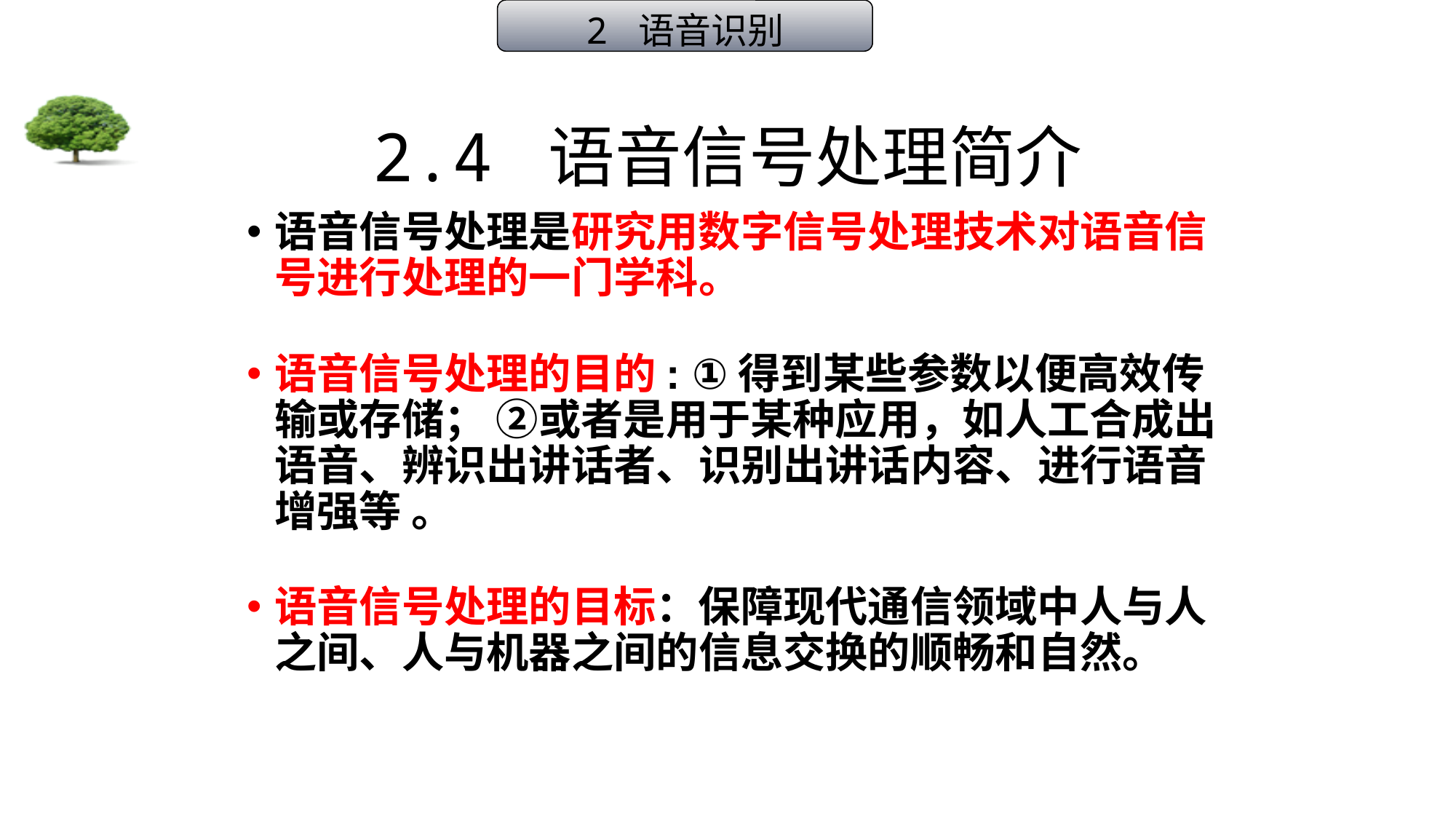

2 语音识别

# 2.4 语音信号处理简介
语音信号处理是研究用数字信号处理技术对语音信号进行处理的一门学科。

语音信号处理的目的: ①得到某些参数以便高效传输或存储； ②或者是用于某种应用，如人工合成出语音、辨识出讲话者、识别出讲话内容、进行语音增强等 。

语音信号处理的目标：保障现代通信领域中人与人之间、人与机器之间的信息交换的顺畅和自然。